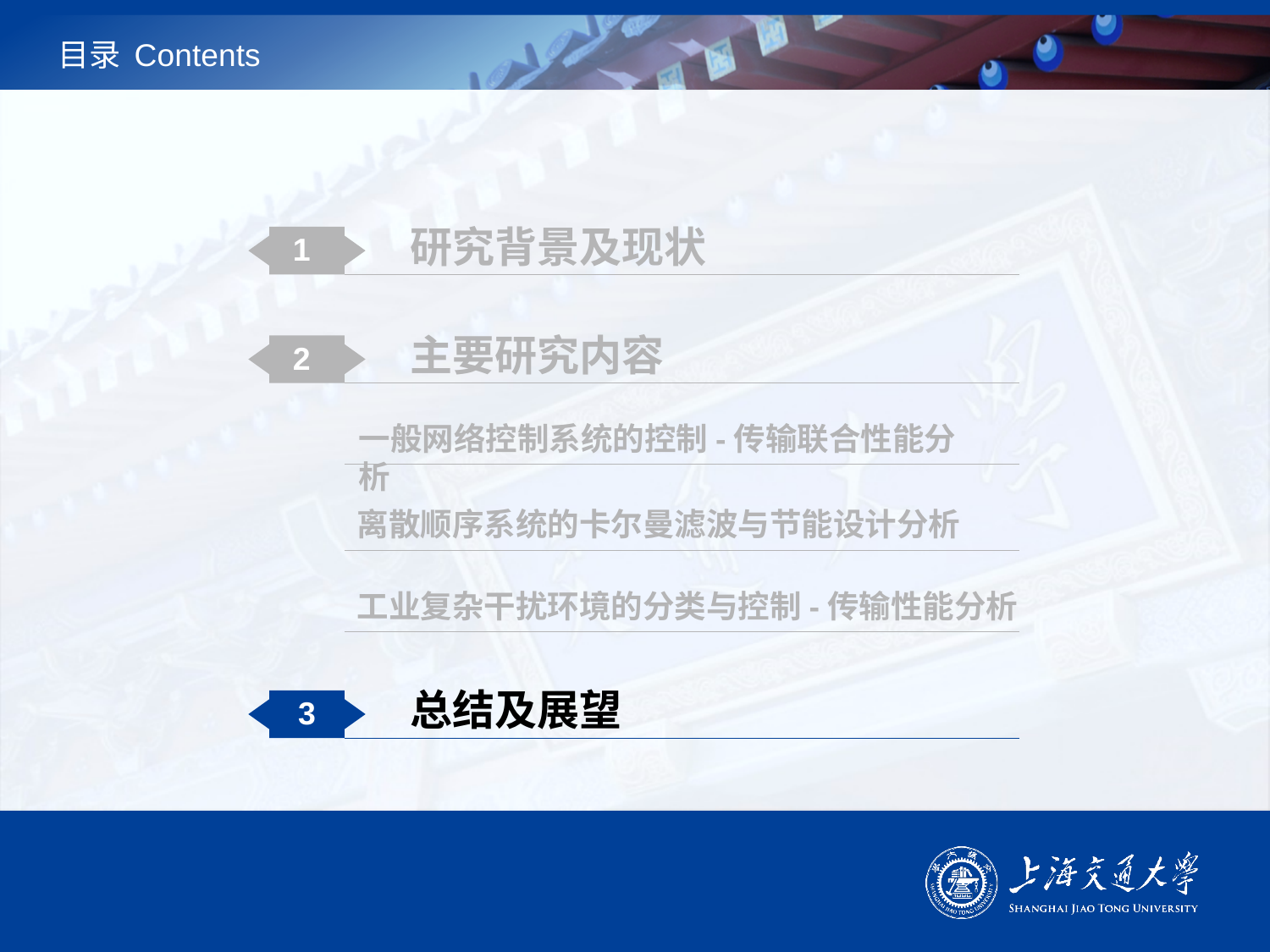

# 目录 Contents
研究背景及现状
1

主要研究内容
2

一般网络控制系统的控制-传输联合性能分析
离散顺序系统的卡尔曼滤波与节能设计分析
工业复杂干扰环境的分类与控制-传输性能分析
总结及展望
3